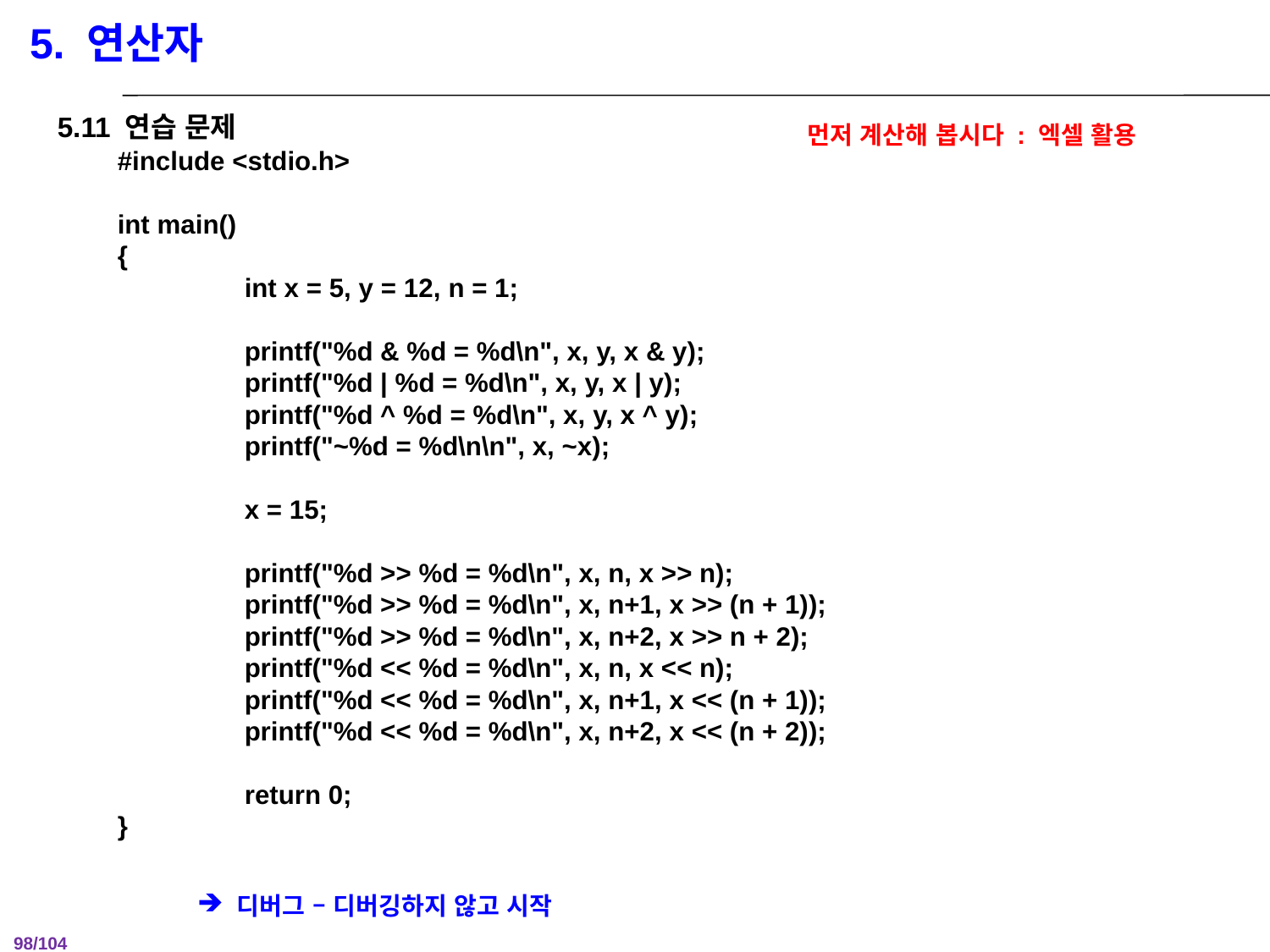

5. 연산자
5.11 연습 문제
먼저 계산해 봅시다 : 엑셀 활용
#include <stdio.h>

int main()
{
	int x = 5, y = 12, n = 1;

	printf("%d & %d = %d\n", x, y, x & y);
	printf("%d | %d = %d\n", x, y, x | y);
	printf("%d ^ %d = %d\n", x, y, x ^ y);
	printf("~%d = %d\n\n", x, ~x);

	x = 15;

	printf("%d >> %d = %d\n", x, n, x >> n);
	printf("%d >> %d = %d\n", x, n+1, x >> (n + 1));
	printf("%d >> %d = %d\n", x, n+2, x >> n + 2);
	printf("%d << %d = %d\n", x, n, x << n);
	printf("%d << %d = %d\n", x, n+1, x << (n + 1));
	printf("%d << %d = %d\n", x, n+2, x << (n + 2));

	return 0;
}
디버그 – 디버깅하지 않고 시작